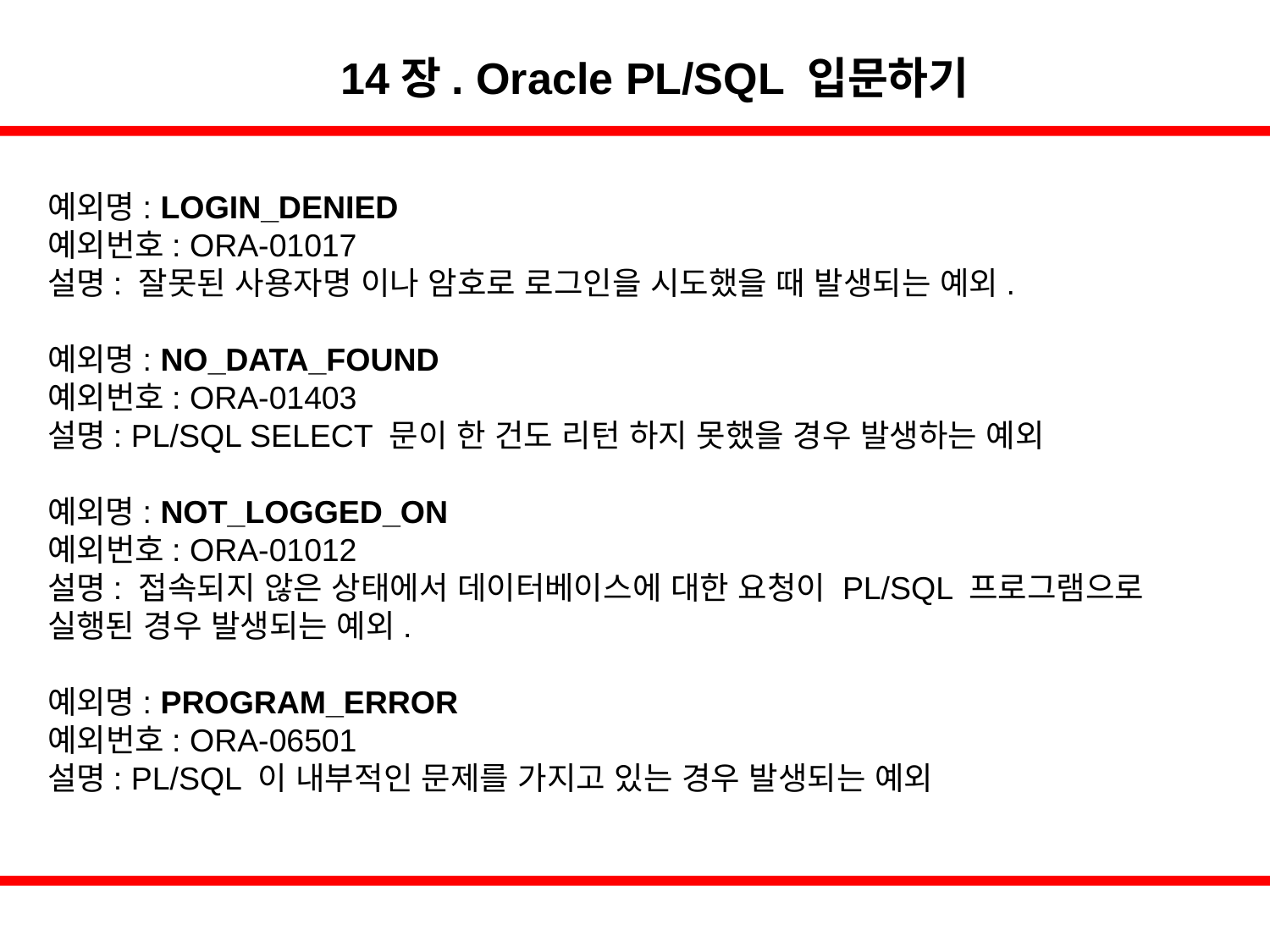

14장. Oracle PL/SQL 입문하기

예외명: LOGIN_DENIED
예외번호: ORA-01017
설명: 잘못된 사용자명 이나 암호로 로그인을 시도했을 때 발생되는 예외.

예외명: NO_DATA_FOUND
예외번호: ORA-01403
설명: PL/SQL SELECT 문이 한 건도 리턴 하지 못했을 경우 발생하는 예외

예외명: NOT_LOGGED_ON
예외번호: ORA-01012
설명: 접속되지 않은 상태에서 데이터베이스에 대한 요청이 PL/SQL 프로그램으로 실행된 경우 발생되는 예외.

예외명: PROGRAM_ERROR
예외번호: ORA-06501
설명: PL/SQL 이 내부적인 문제를 가지고 있는 경우 발생되는 예외